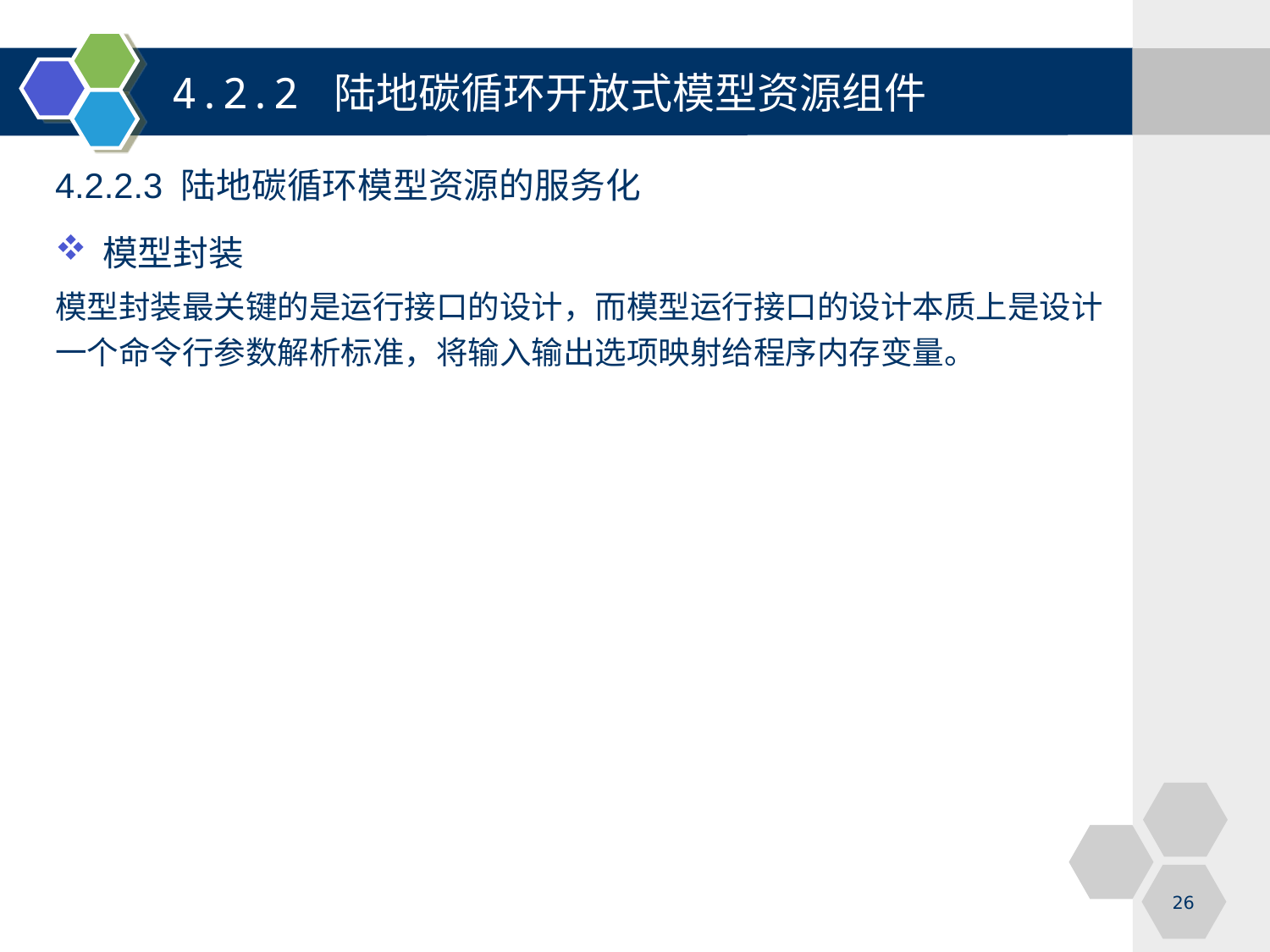

4.2.2 陆地碳循环开放式模型资源组件
4.2.2.3 陆地碳循环模型资源的服务化
模型封装
模型封装最关键的是运行接口的设计，而模型运行接口的设计本质上是设计一个命令行参数解析标准，将输入输出选项映射给程序内存变量。
26